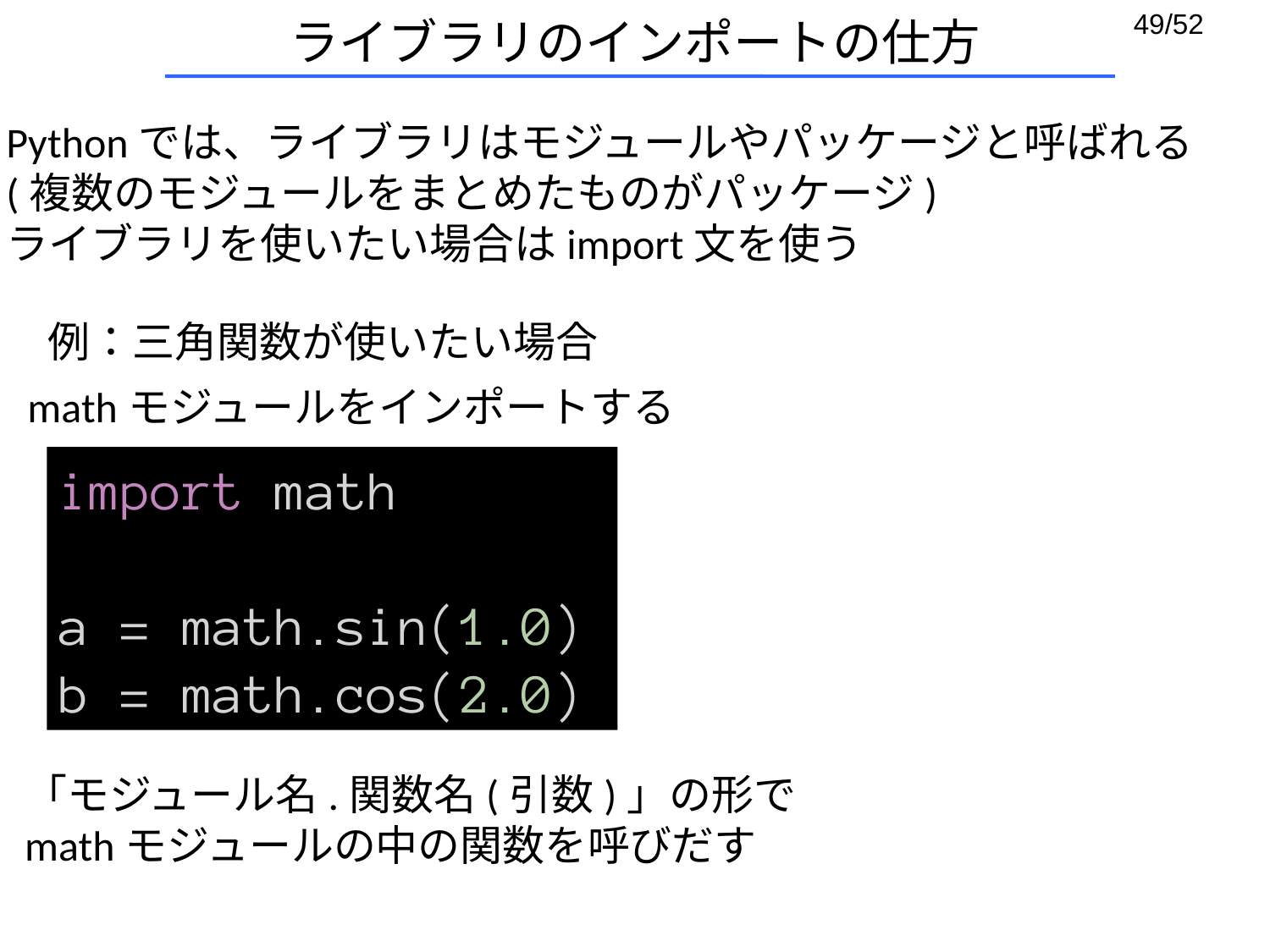

# ライブラリのインポートの仕方
Pythonでは、ライブラリはモジュールやパッケージと呼ばれる
(複数のモジュールをまとめたものがパッケージ)
ライブラリを使いたい場合はimport文を使う
例：三角関数が使いたい場合
mathモジュールをインポートする
import math
a = math.sin(1.0)
b = math.cos(2.0)
「モジュール名.関数名(引数)」の形で
mathモジュールの中の関数を呼びだす